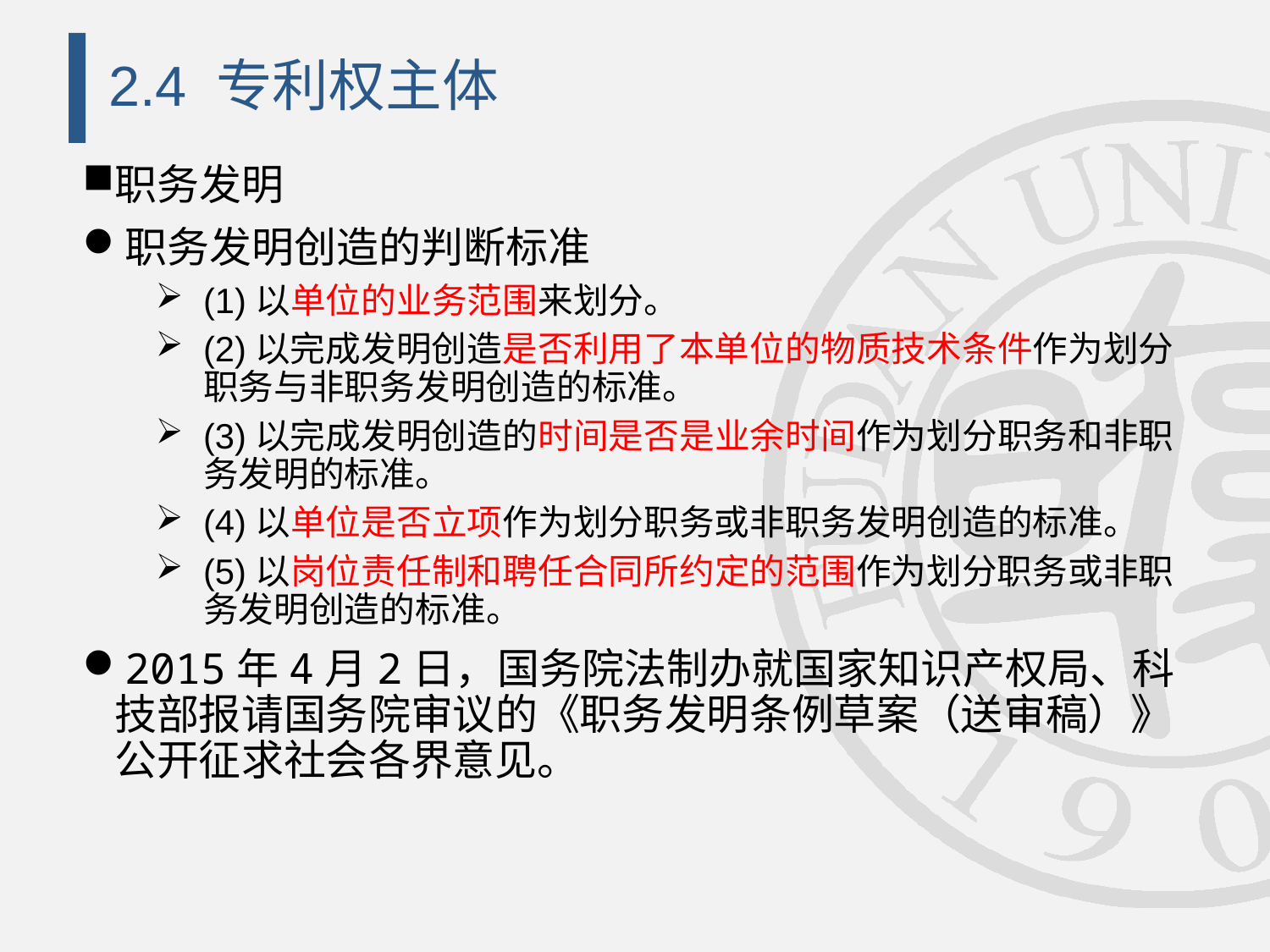

# 2.4 专利权主体
职务发明
职务发明创造的判断标准
(1)以单位的业务范围来划分。
(2)以完成发明创造是否利用了本单位的物质技术条件作为划分职务与非职务发明创造的标准。
(3)以完成发明创造的时间是否是业余时间作为划分职务和非职务发明的标准。
(4)以单位是否立项作为划分职务或非职务发明创造的标准。
(5)以岗位责任制和聘任合同所约定的范围作为划分职务或非职务发明创造的标准。
2015年4月2日，国务院法制办就国家知识产权局、科技部报请国务院审议的《职务发明条例草案（送审稿）》公开征求社会各界意见。